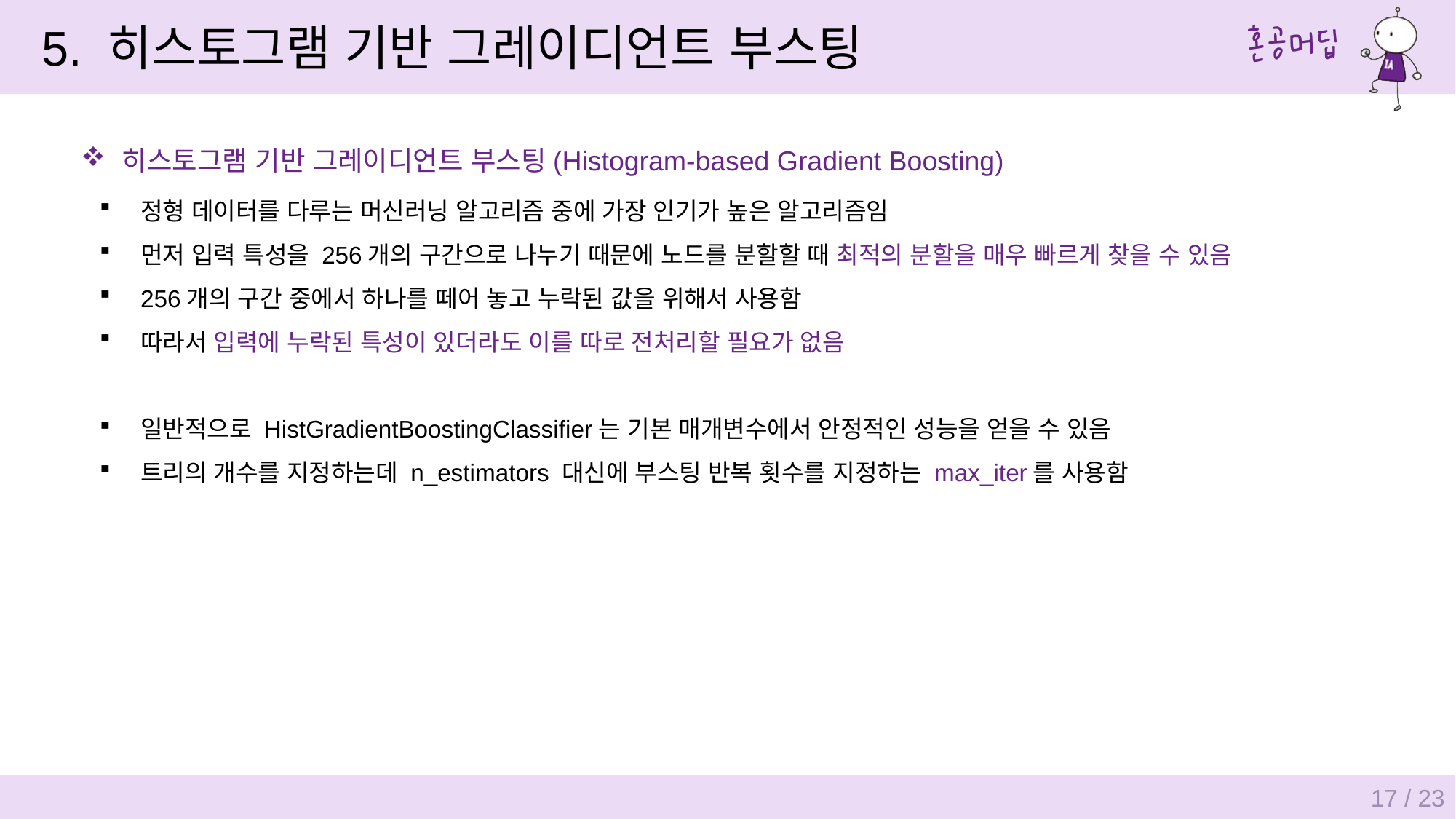

5. 히스토그램 기반 그레이디언트 부스팅
히스토그램 기반 그레이디언트 부스팅(Histogram-based Gradient Boosting)
정형 데이터를 다루는 머신러닝 알고리즘 중에 가장 인기가 높은 알고리즘임
먼저 입력 특성을 256개의 구간으로 나누기 때문에 노드를 분할할 때 최적의 분할을 매우 빠르게 찾을 수 있음
256개의 구간 중에서 하나를 떼어 놓고 누락된 값을 위해서 사용함
따라서 입력에 누락된 특성이 있더라도 이를 따로 전처리할 필요가 없음

일반적으로 HistGradientBoostingClassifier는 기본 매개변수에서 안정적인 성능을 얻을 수 있음
트리의 개수를 지정하는데 n_estimators 대신에 부스팅 반복 횟수를 지정하는 max_iter를 사용함
17 / 23